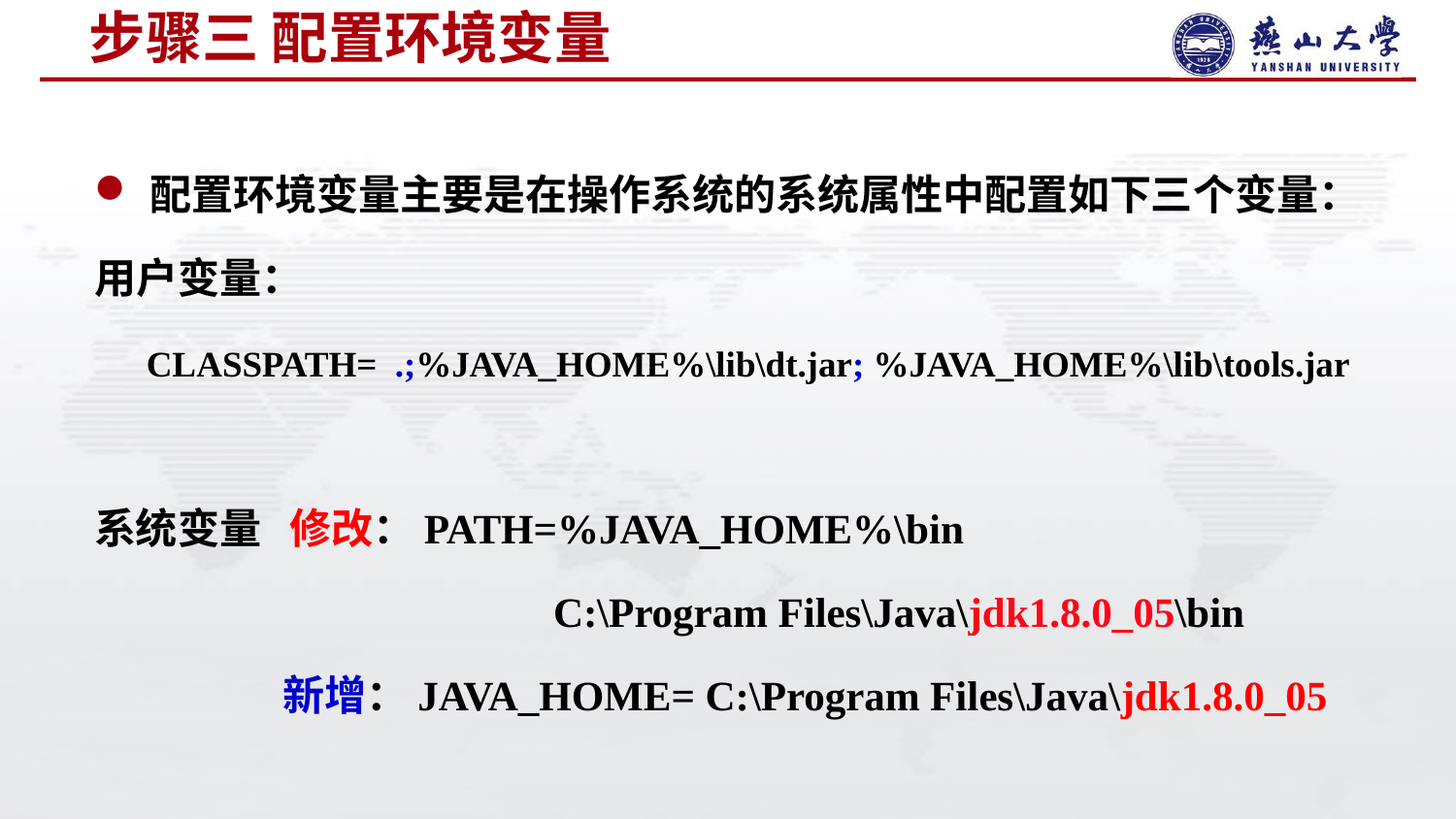

# 步骤三 配置环境变量
配置环境变量主要是在操作系统的系统属性中配置如下三个变量：
用户变量：
     CLASSPATH=  .;%JAVA_HOME%\lib\dt.jar; %JAVA_HOME%\lib\tools.jar

系统变量   修改：PATH=%JAVA_HOME%\bin
                                            C:\Program Files\Java\jdk1.8.0_05\bin
                   新增：JAVA_HOME= C:\Program Files\Java\jdk1.8.0_05